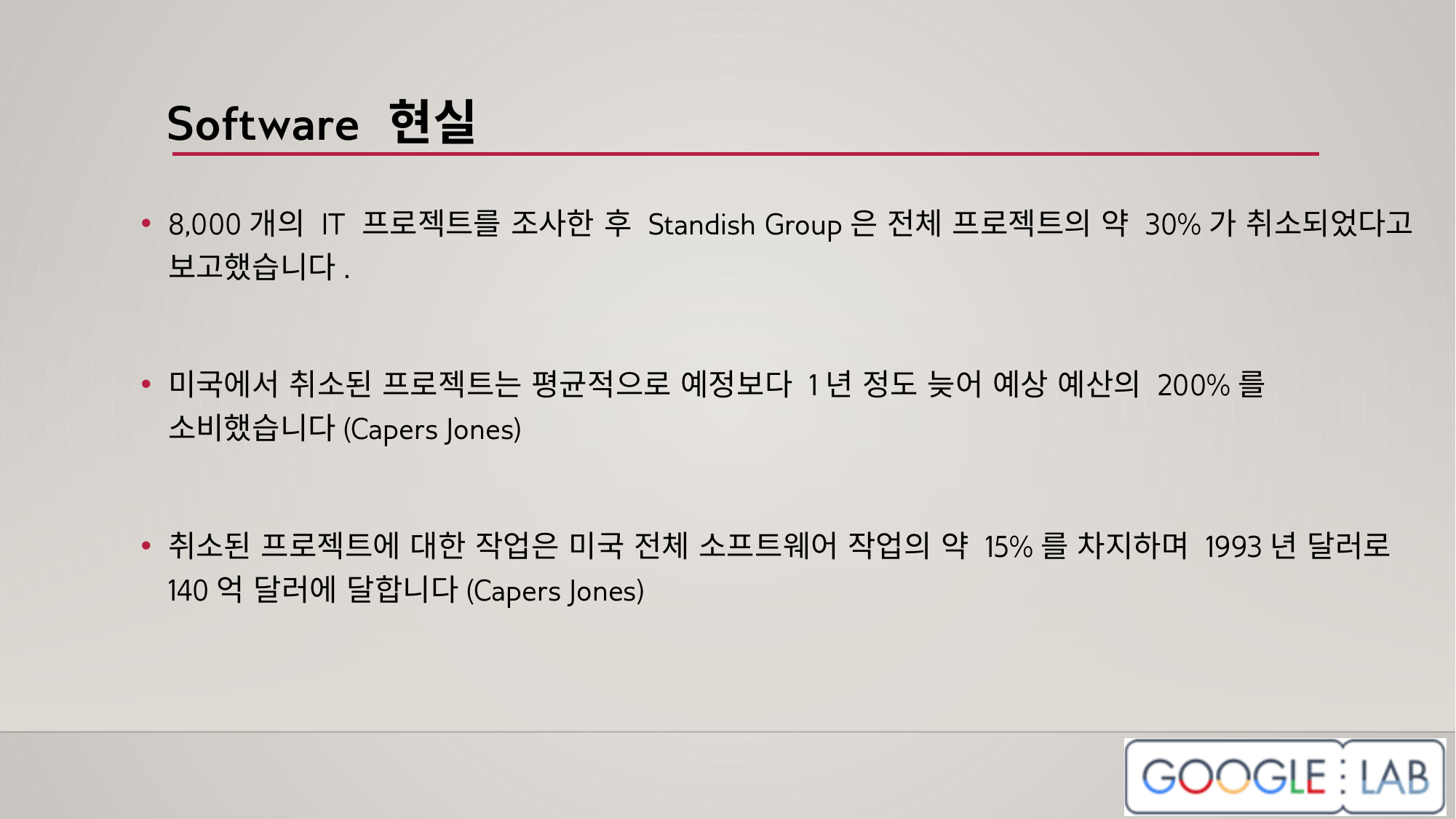

Software 현실
8,000개의 IT 프로젝트를 조사한 후 Standish Group은 전체 프로젝트의 약 30%가 취소되었다고 보고했습니다.

미국에서 취소된 프로젝트는 평균적으로 예정보다 1년 정도 늦어 예상 예산의 200%를 소비했습니다(Capers Jones)

취소된 프로젝트에 대한 작업은 미국 전체 소프트웨어 작업의 약 15%를 차지하며 1993년 달러로 140억 달러에 달합니다(Capers Jones)